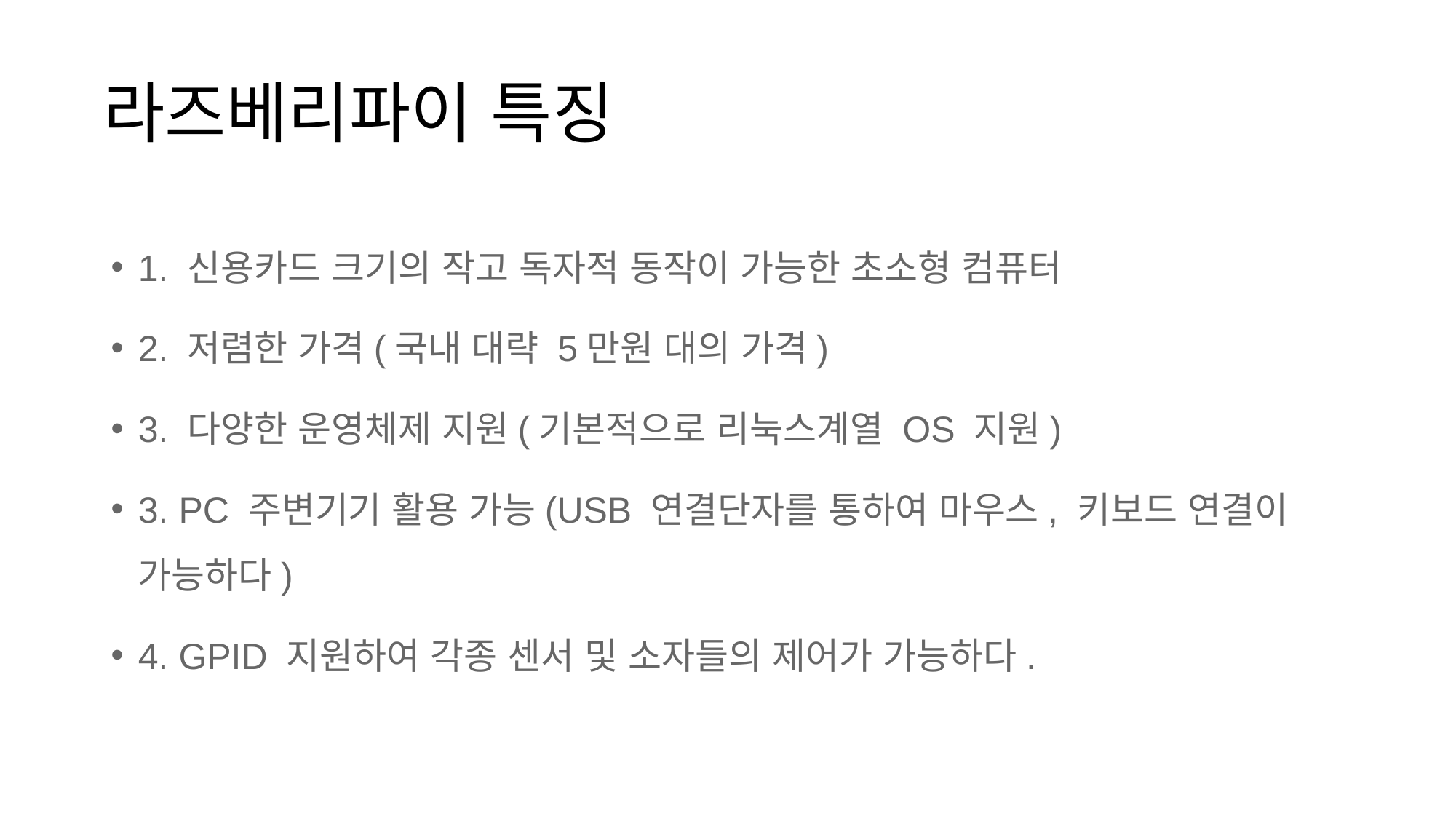

# 라즈베리파이 특징
1. 신용카드 크기의 작고 독자적 동작이 가능한 초소형 컴퓨터
2. 저렴한 가격(국내 대략 5만원 대의 가격)
3. 다양한 운영체제 지원(기본적으로 리눅스계열 OS 지원)
3. PC 주변기기 활용 가능(USB 연결단자를 통하여 마우스, 키보드 연결이 가능하다)
4. GPID 지원하여 각종 센서 및 소자들의 제어가 가능하다.